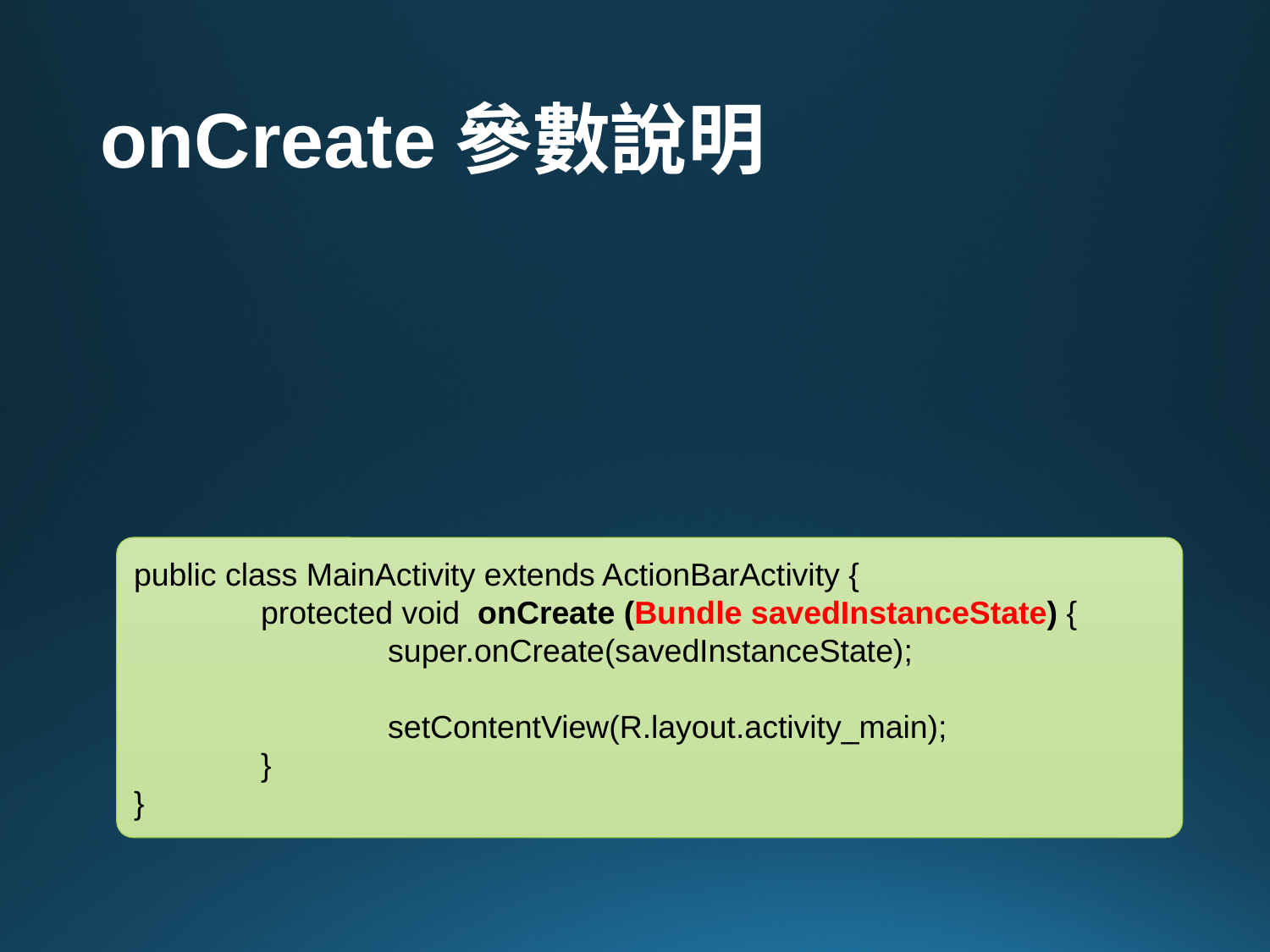

# onCreate參數說明

public class MainActivity extends ActionBarActivity {
	protected void  onCreate (Bundle savedInstanceState) {
		super.onCreate(savedInstanceState);
		setContentView(R.layout.activity_main);
	}
}